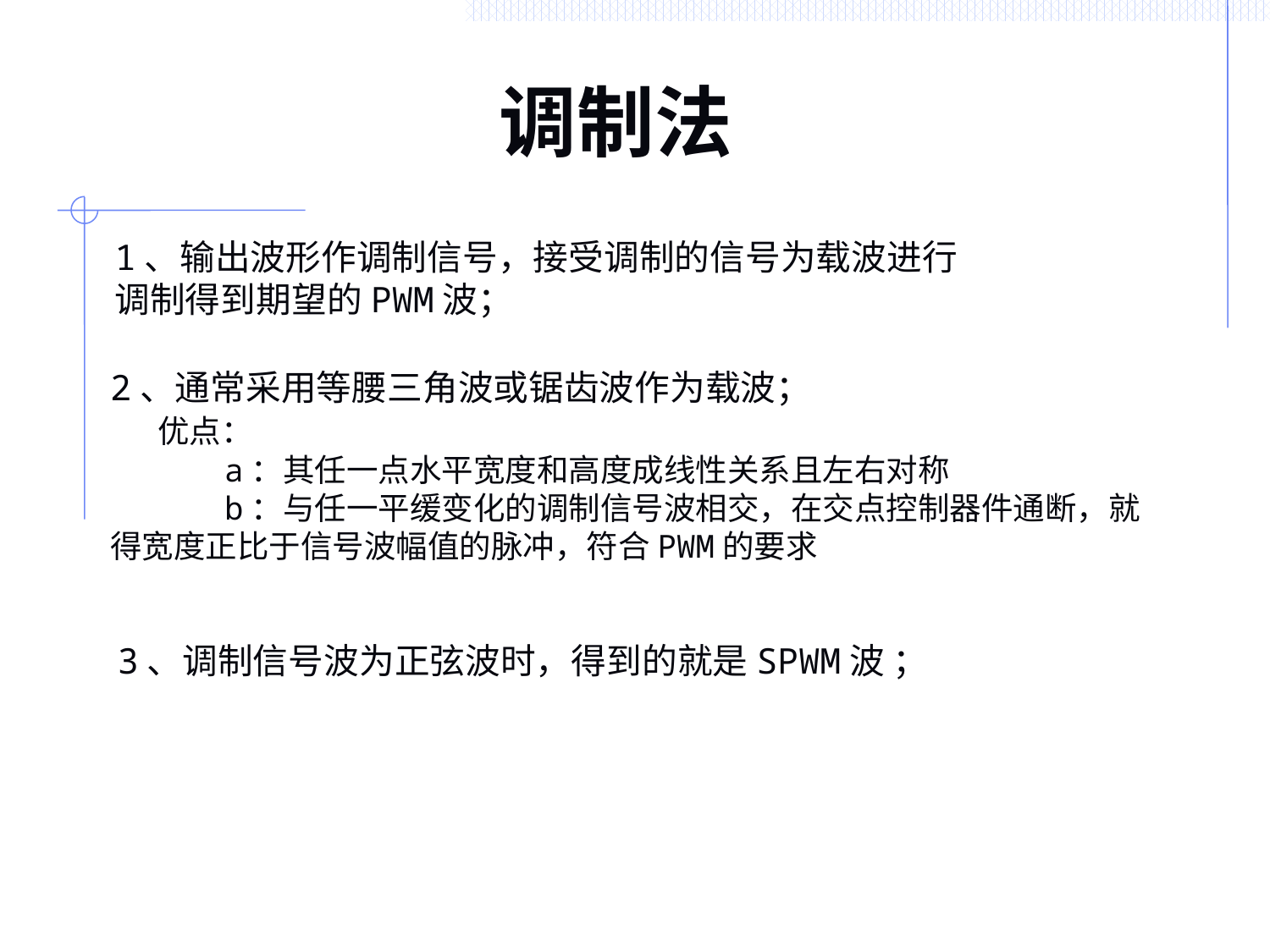

# 调制法
1、输出波形作调制信号，接受调制的信号为载波进行调制得到期望的PWM波；
2、通常采用等腰三角波或锯齿波作为载波；
     优点：
      a：其任一点水平宽度和高度成线性关系且左右对称
      b：与任一平缓变化的调制信号波相交，在交点控制器件通断，就得宽度正比于信号波幅值的脉冲，符合PWM的要求
3、调制信号波为正弦波时，得到的就是SPWM波 ；